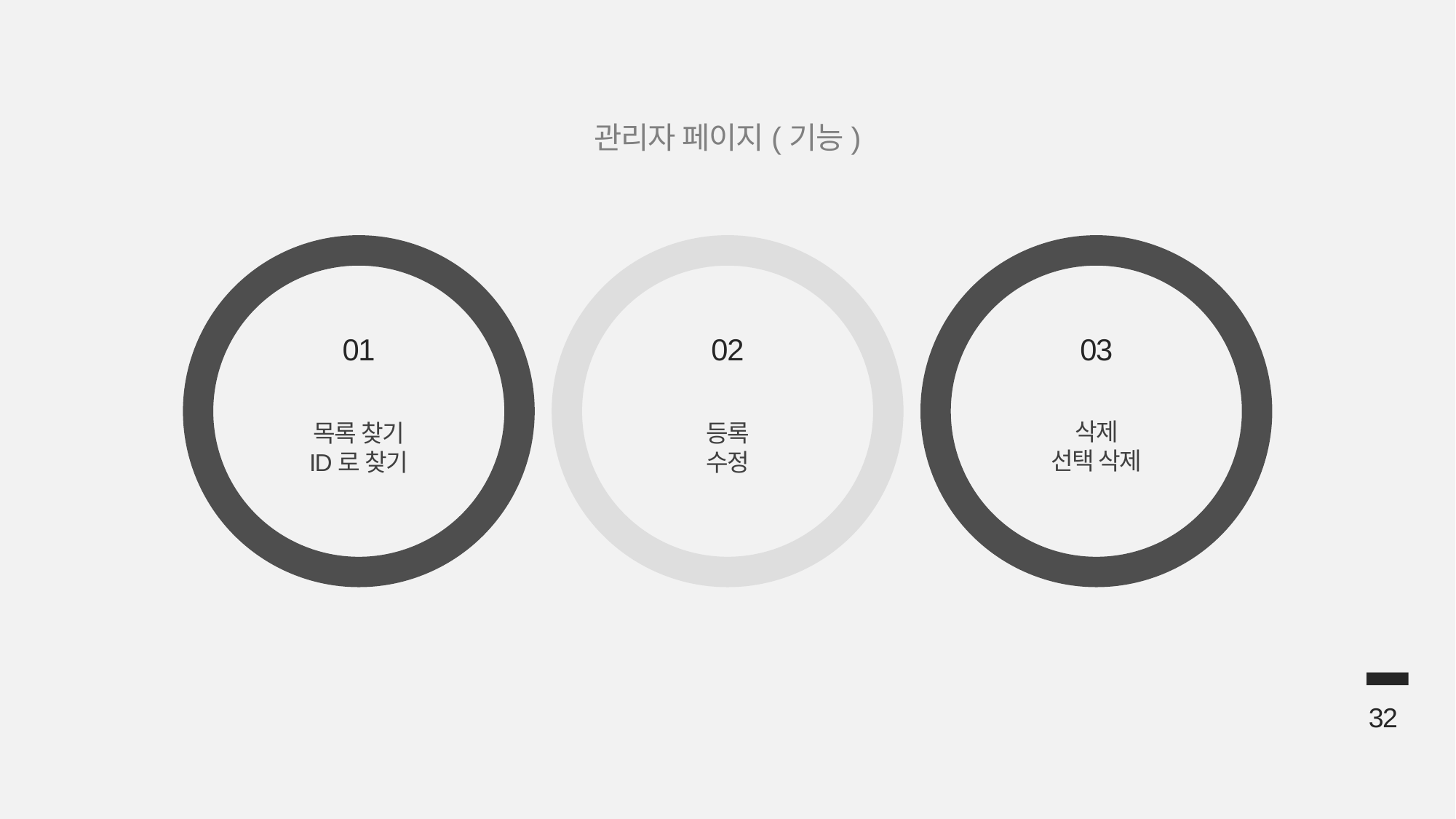

관리자 페이지(기능)

01
목록 찾기
ID로 찾기
02
등록
수정
03
삭제
선택 삭제

32